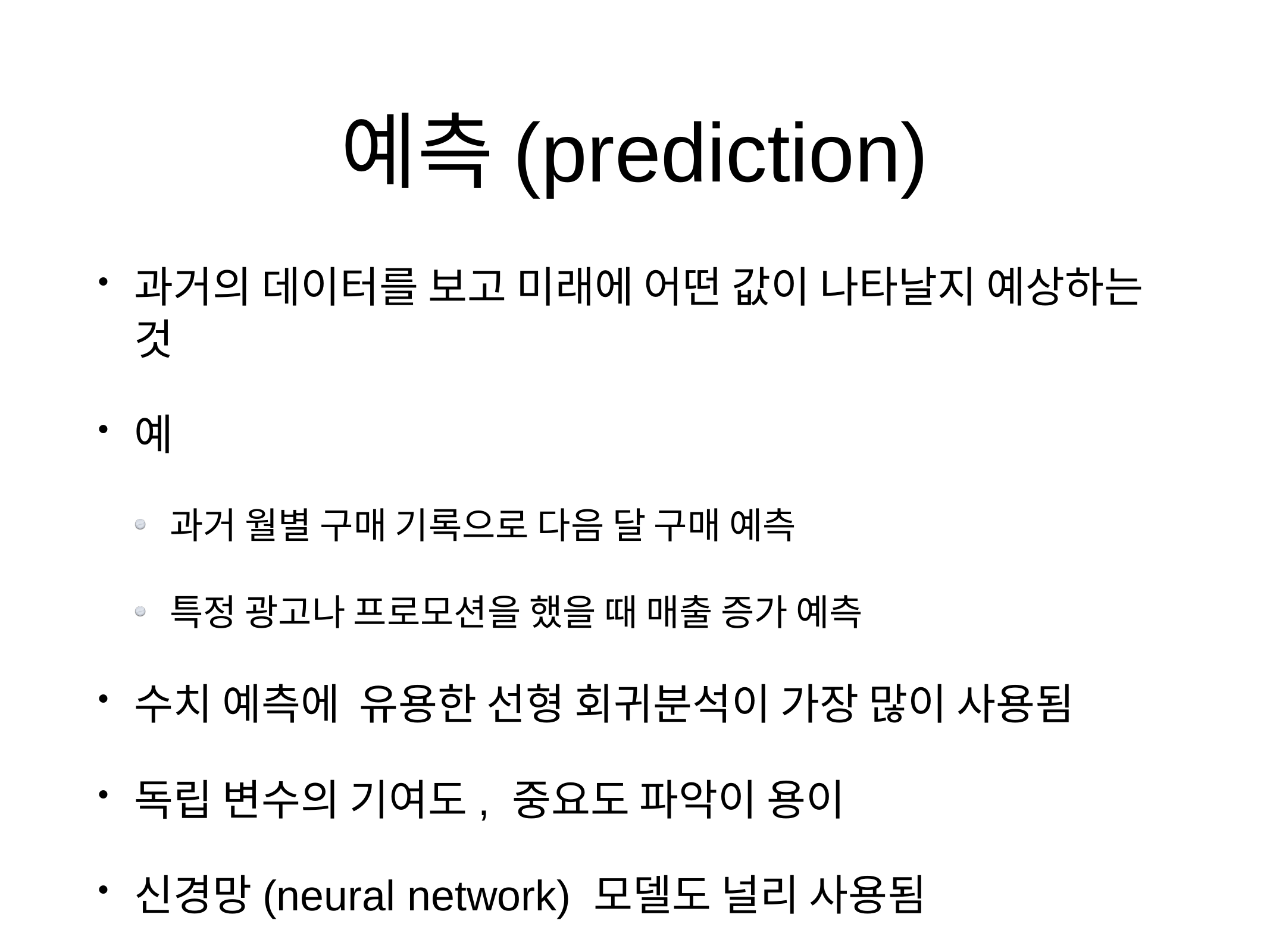

# 예측(prediction)
과거의 데이터를 보고 미래에 어떤 값이 나타날지 예상하는 것
예
과거 월별 구매 기록으로 다음 달 구매 예측
특정 광고나 프로모션을 했을 때 매출 증가 예측
수치 예측에  유용한 선형 회귀분석이 가장 많이 사용됨
독립 변수의 기여도, 중요도 파악이 용이
신경망(neural network) 모델도 널리 사용됨
65